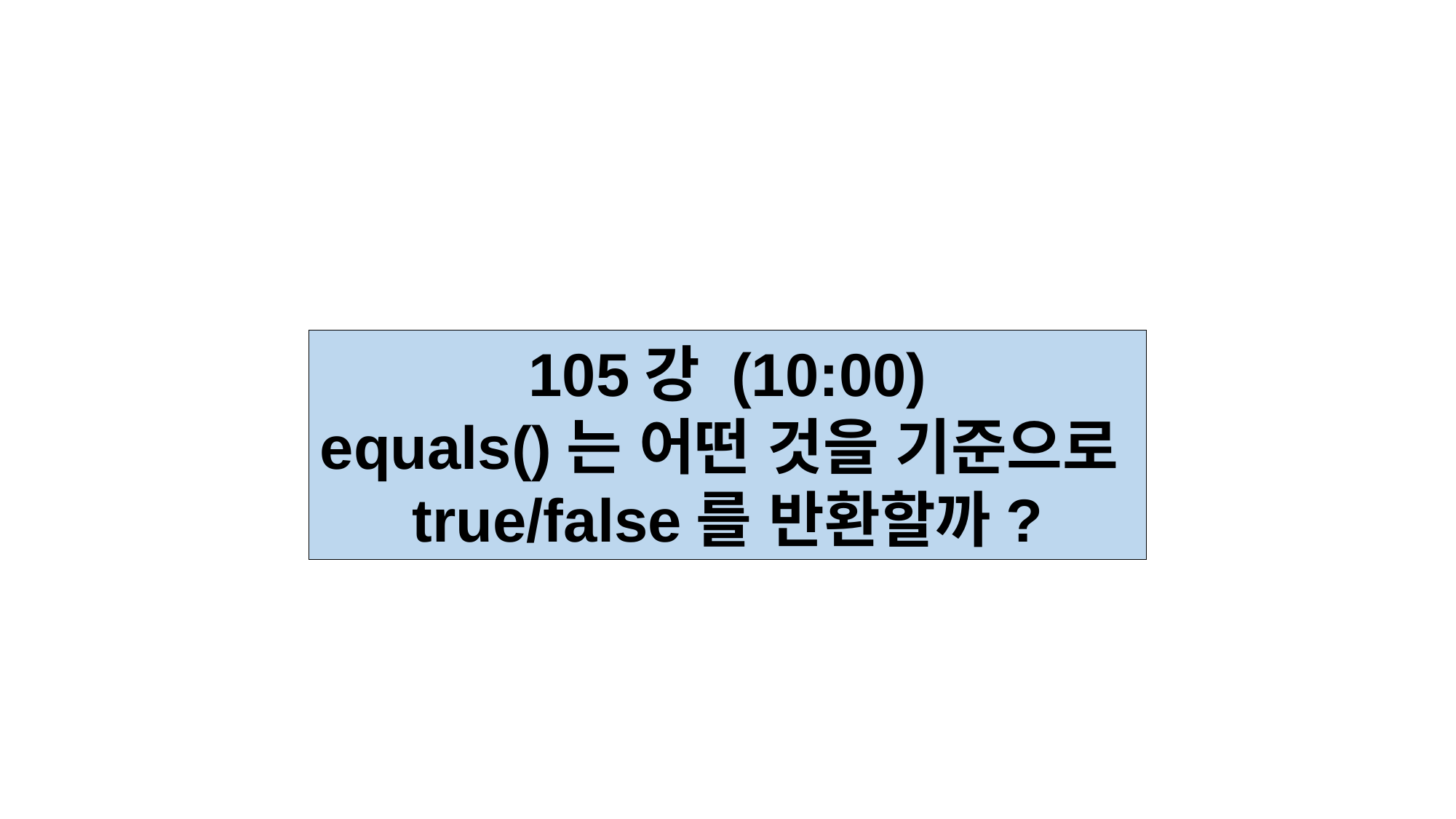

105강 (10:00)
equals()는 어떤 것을 기준으로
true/false를 반환할까?